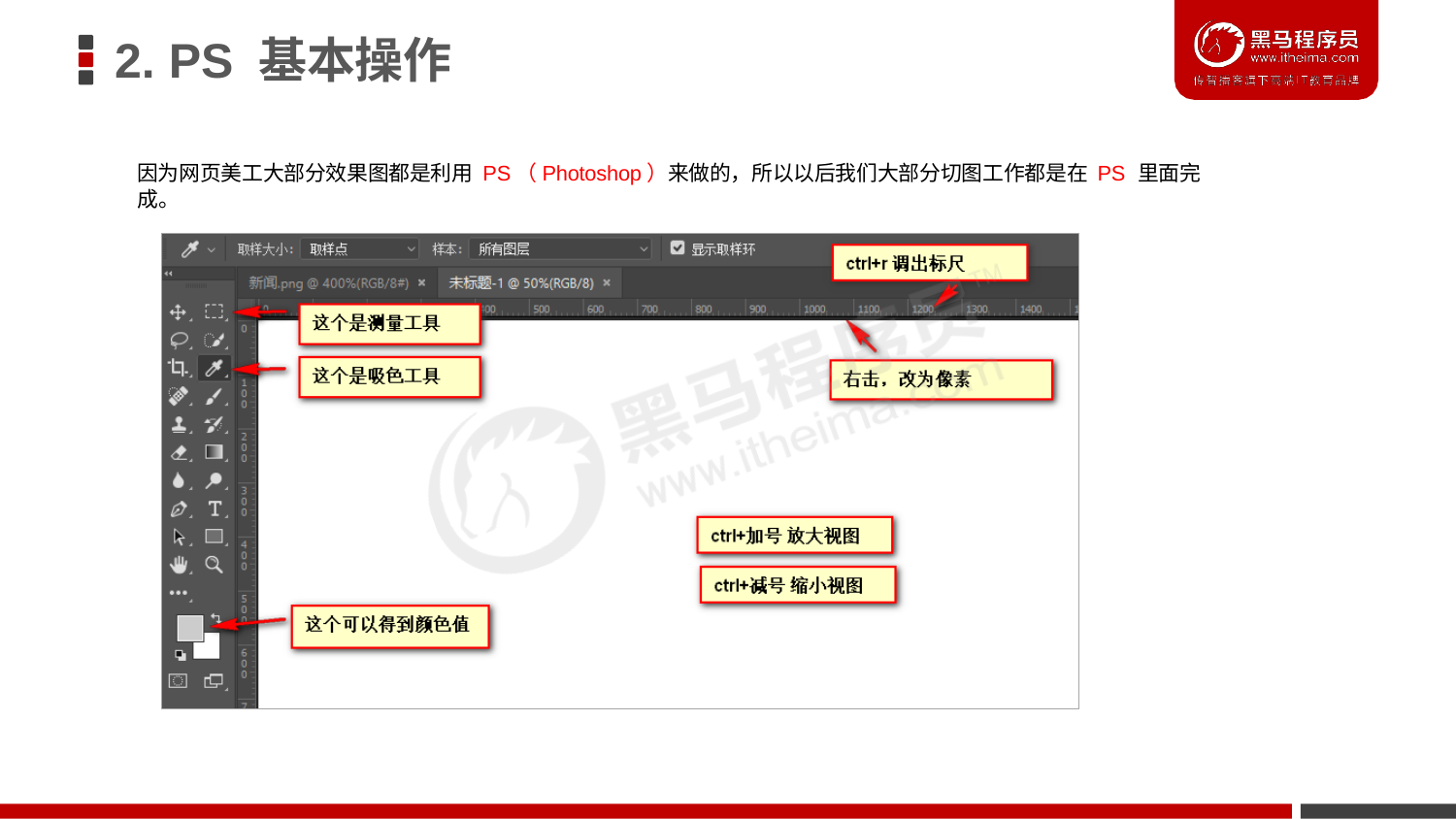

# 2. PS 基本操作
因为网页美工大部分效果图都是利用 PS（Photoshop）来做的，所以以后我们大部分切图工作都是在 PS 里面完成。